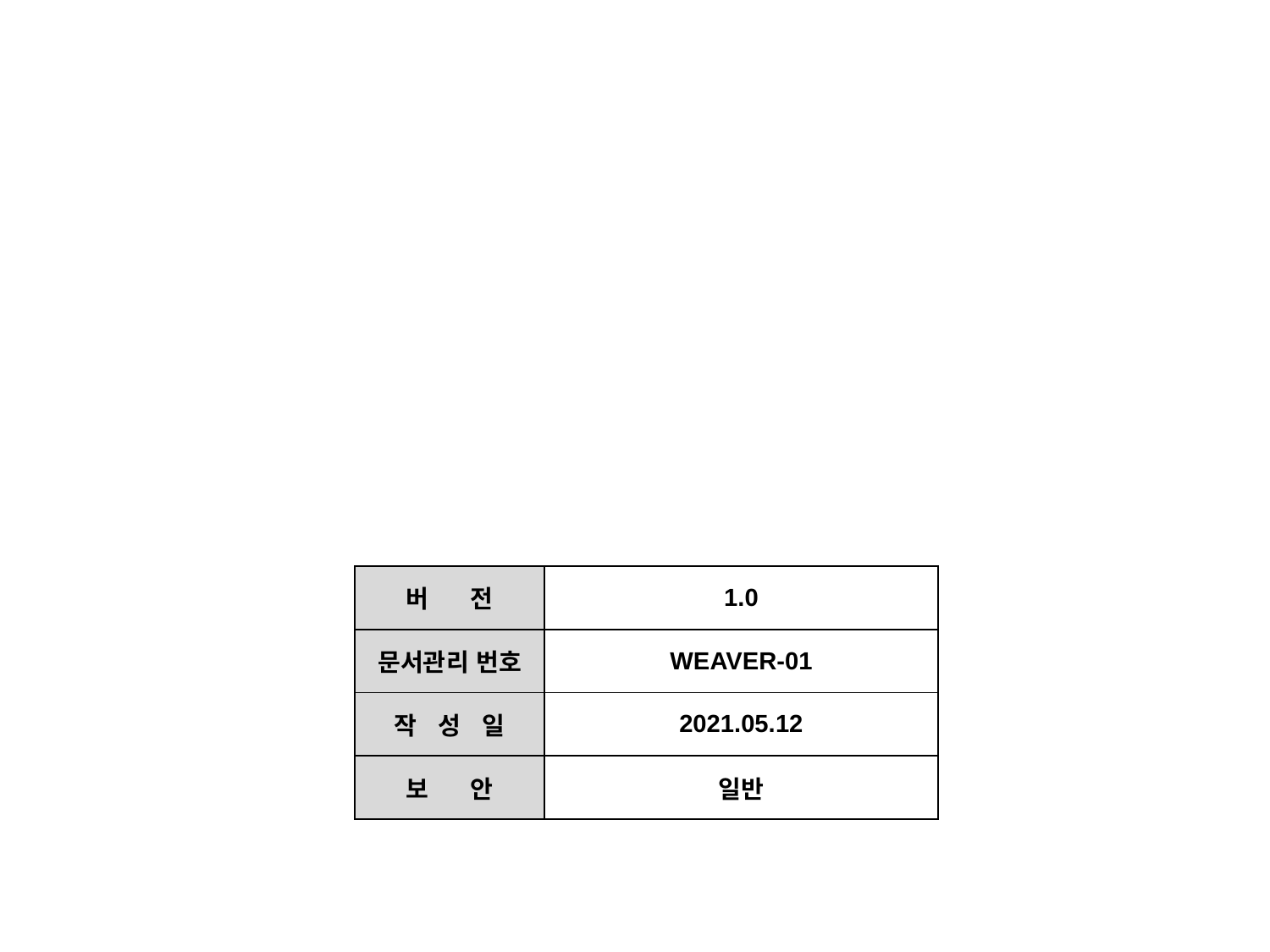

| 버 전 | 1.0 |
| --- | --- |
| 문서관리 번호 | WEAVER-01 |
| 작 성 일 | 2021.05.12 |
| 보 안 | 일반 |